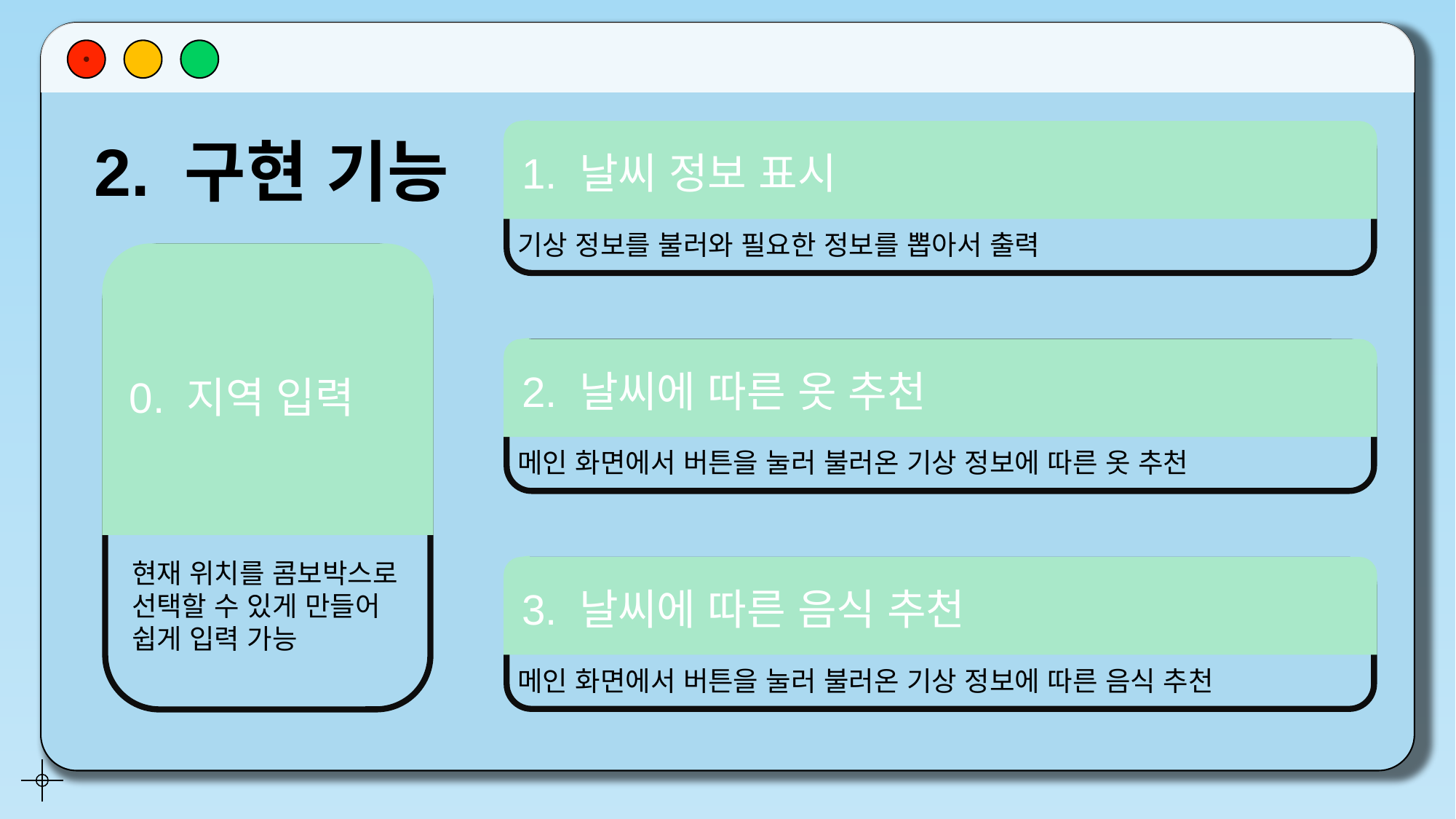

2. 구현 기능

1. 날씨 정보 표시
기상 정보를 불러와 필요한 정보를 뽑아서 출력

0. 지역 입력

2. 날씨에 따른 옷 추천
메인 화면에서 버튼을 눌러 불러온 기상 정보에 따른 옷 추천
현재 위치를 콤보박스로 선택할 수 있게 만들어 쉽게 입력 가능

3. 날씨에 따른 음식 추천
메인 화면에서 버튼을 눌러 불러온 기상 정보에 따른 음식 추천